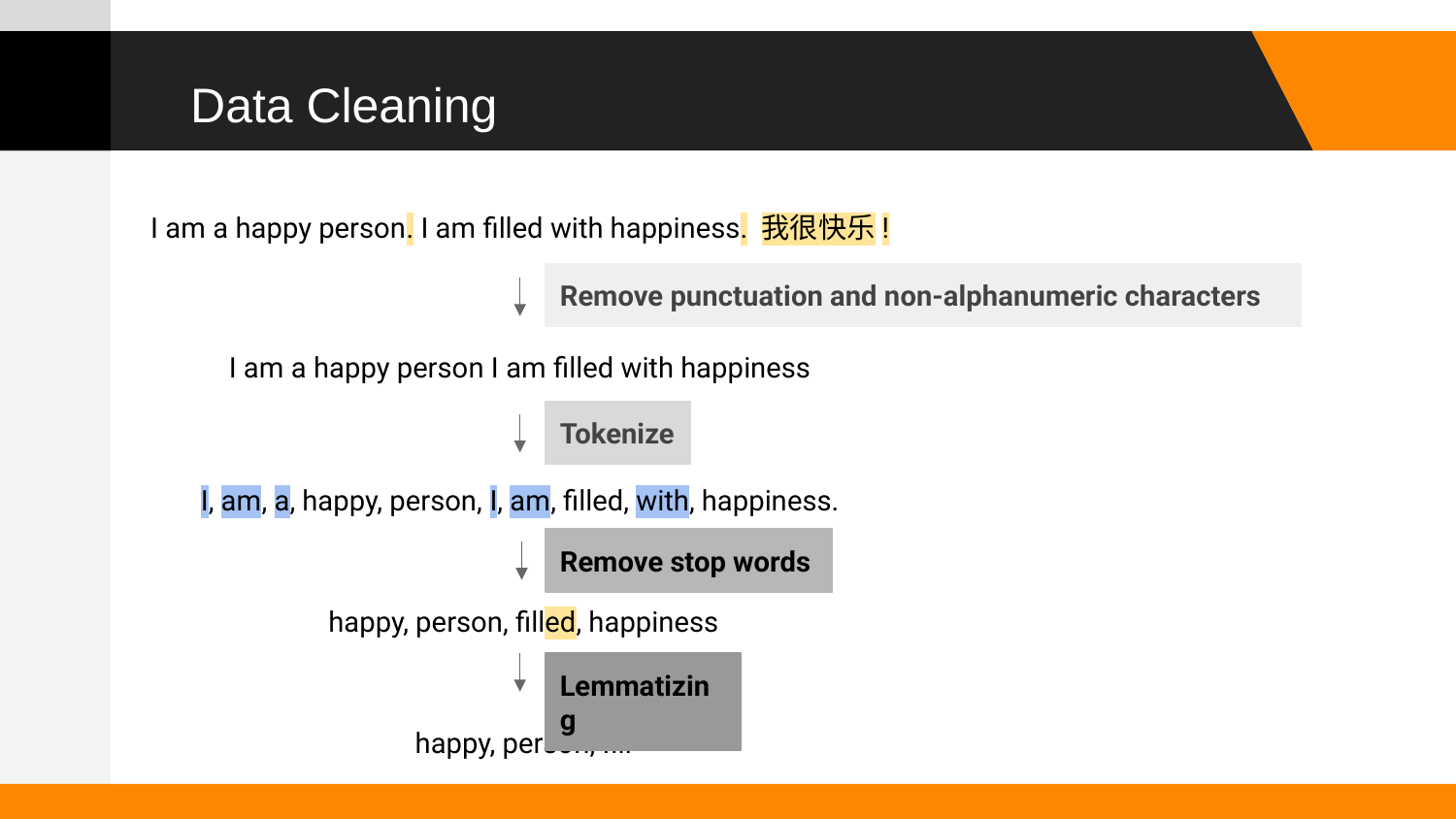

# Data Cleaning
I am a happy person. I am filled with happiness. 我很快乐!
Remove punctuation and non-alphanumeric characters
I am a happy person I am filled with happiness
Tokenize
I, am, a, happy, person, I, am, filled, with, happiness.
Remove stop words
happy, person, filled, happiness
Lemmatizing
happy, person, fill